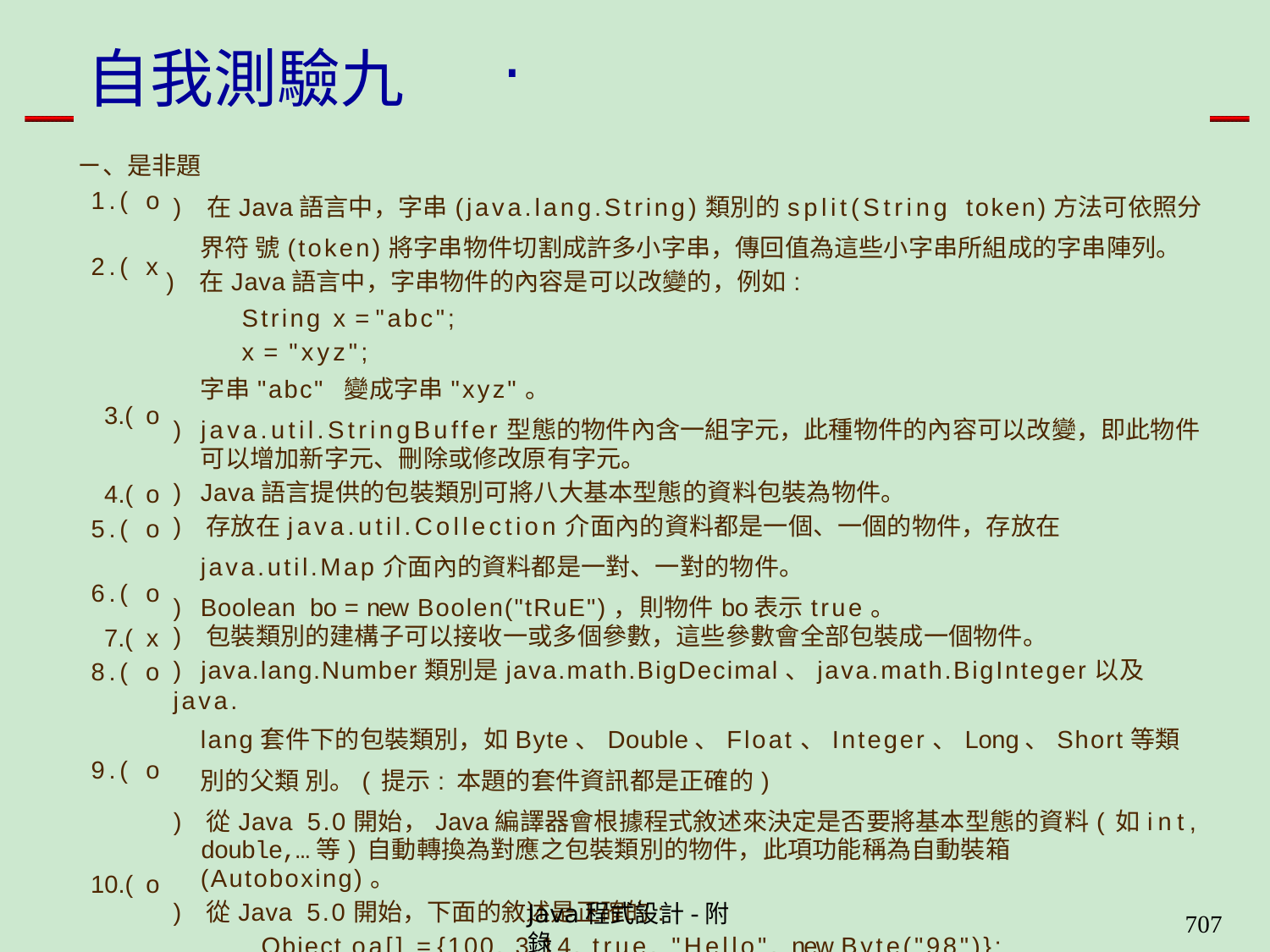

| 自我測驗九 ㄧ、是非題 |  |  | . |
| --- | --- | --- | --- |
| 1.( 2.( | o x | ) 在Java語言中，字串(java.lang.String)類別的split(String token)方法可依照分界符 號(token)將字串物件切割成許多小字串，傳回值為這些小字串所組成的字串陣列。 ) 在Java語言中，字串物件的內容是可以改變的，例如: |  |
| String x = "abc"; x = "xyz"; |  |  |  |
| 3.( | o | 字串"abc" 變成字串"xyz"。 ) java.util.StringBuffer型態的物件內含一組字元，此種物件的內容可以改變，即此物件 |  |
|  |  | 可以增加新字元、刪除或修改原有字元。 |  |
| 4.( | o | ) Java語言提供的包裝類別可將八大基本型態的資料包裝為物件。 |  |
| 5.( 6.( | o o | ) 存放在java.util.Collection介面內的資料都是一個、一個的物件，存放在 java.util.Map介面內的資料都是一對、一對的物件。 ) Boolean bo = new Boolen("tRuE")，則物件bo表示true。 |  |
| 7.( | x | ) 包裝類別的建構子可以接收一或多個參數，這些參數會全部包裝成一個物件。 |  |
| 8.( 9.( | o o | ) java.lang.Number類別是java.math.BigDecimal、java.math.BigInteger以及java. lang套件下的包裝類別，如Byte、Double、Float、Integer、Long、Short等類別的父類 別。(提示:本題的套件資訊都是正確的) ) 從Java 5.0開始，Java編譯器會根據程式敘述來決定是否要將基本型態的資料(如int, |  |
| 10.( | o | double,…等)自動轉換為對應之包裝類別的物件，此項功能稱為自動裝箱(Autoboxing)。 ) 從Java 5.0開始，下面的敘述是正確的: |  |
| Object oa[] = {100, 3.14, true, "Hello", new Byte("98")}; |  |  |  |
Java程式設計-附錄
707